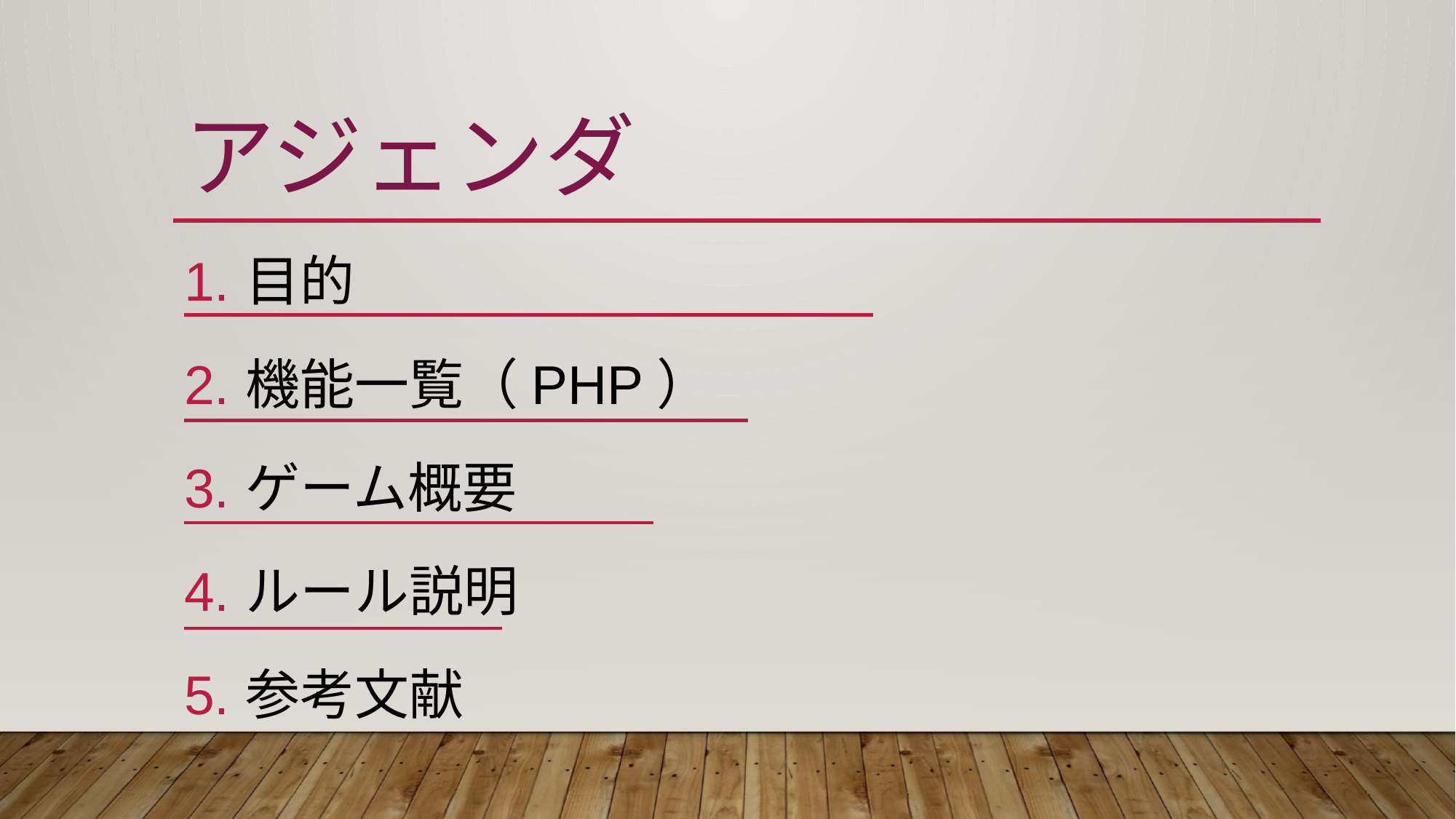

# アジェンダ
目的
機能一覧（PHP）
ゲーム概要
ルール説明
参考文献